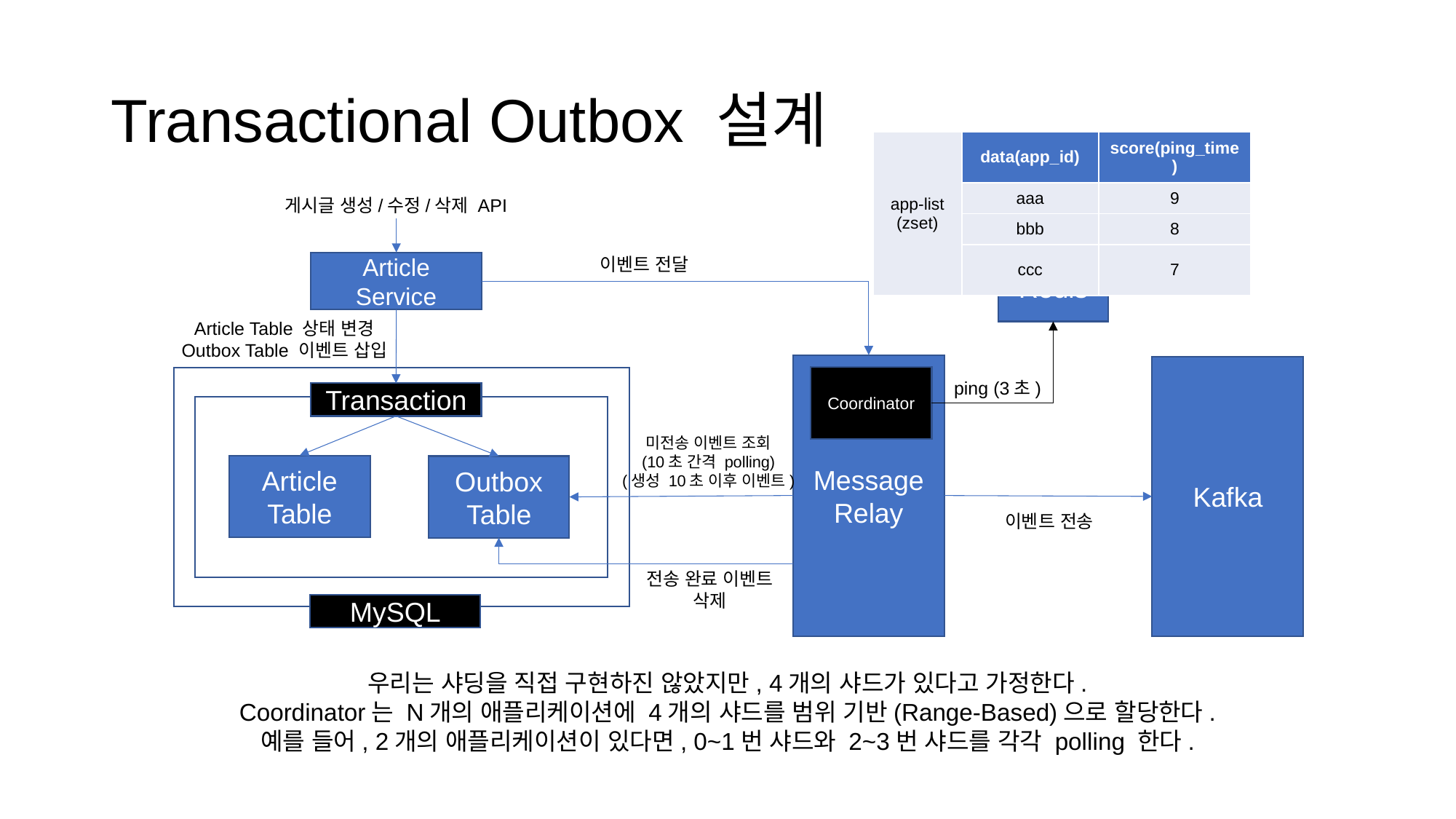

# Transactional Outbox 설계
| app-list (zset) | data(app\_id) | score(ping\_time) |
| --- | --- | --- |
|  | aaa | 9 |
|  | bbb | 8 |
|  | ccc | 7 |
게시글 생성/수정/삭제 API
이벤트 전달
Article Service
Redis
Article Table 상태 변경
Outbox Table 이벤트 삽입
Message
Relay
Kafka
Coordinator

ping (3초)
Transaction

미전송 이벤트 조회
(10초 간격 polling)
(생성 10초 이후 이벤트)
Article Table
Outbox Table
이벤트 전송
전송 완료 이벤트
삭제
MySQL
우리는 샤딩을 직접 구현하진 않았지만, 4개의 샤드가 있다고 가정한다.
Coordinator는 N개의 애플리케이션에 4개의 샤드를 범위 기반(Range-Based)으로 할당한다.
예를 들어, 2개의 애플리케이션이 있다면, 0~1번 샤드와 2~3번 샤드를 각각 polling 한다.